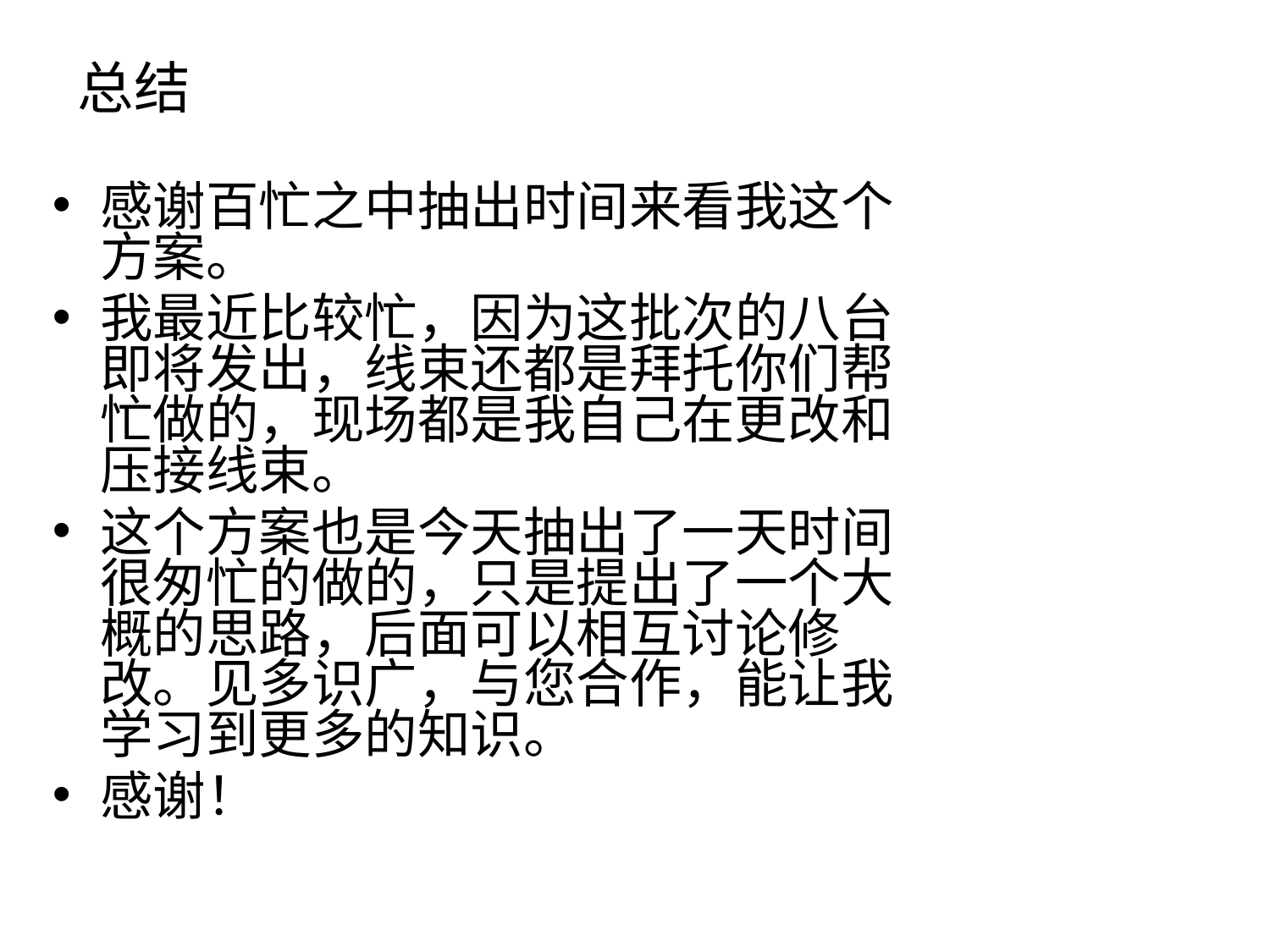

# 总结
感谢百忙之中抽出时间来看我这个方案。
我最近比较忙，因为这批次的八台即将发出，线束还都是拜托你们帮忙做的，现场都是我自己在更改和压接线束。
这个方案也是今天抽出了一天时间很匆忙的做的，只是提出了一个大概的思路，后面可以相互讨论修改。见多识广，与您合作，能让我学习到更多的知识。
感谢！